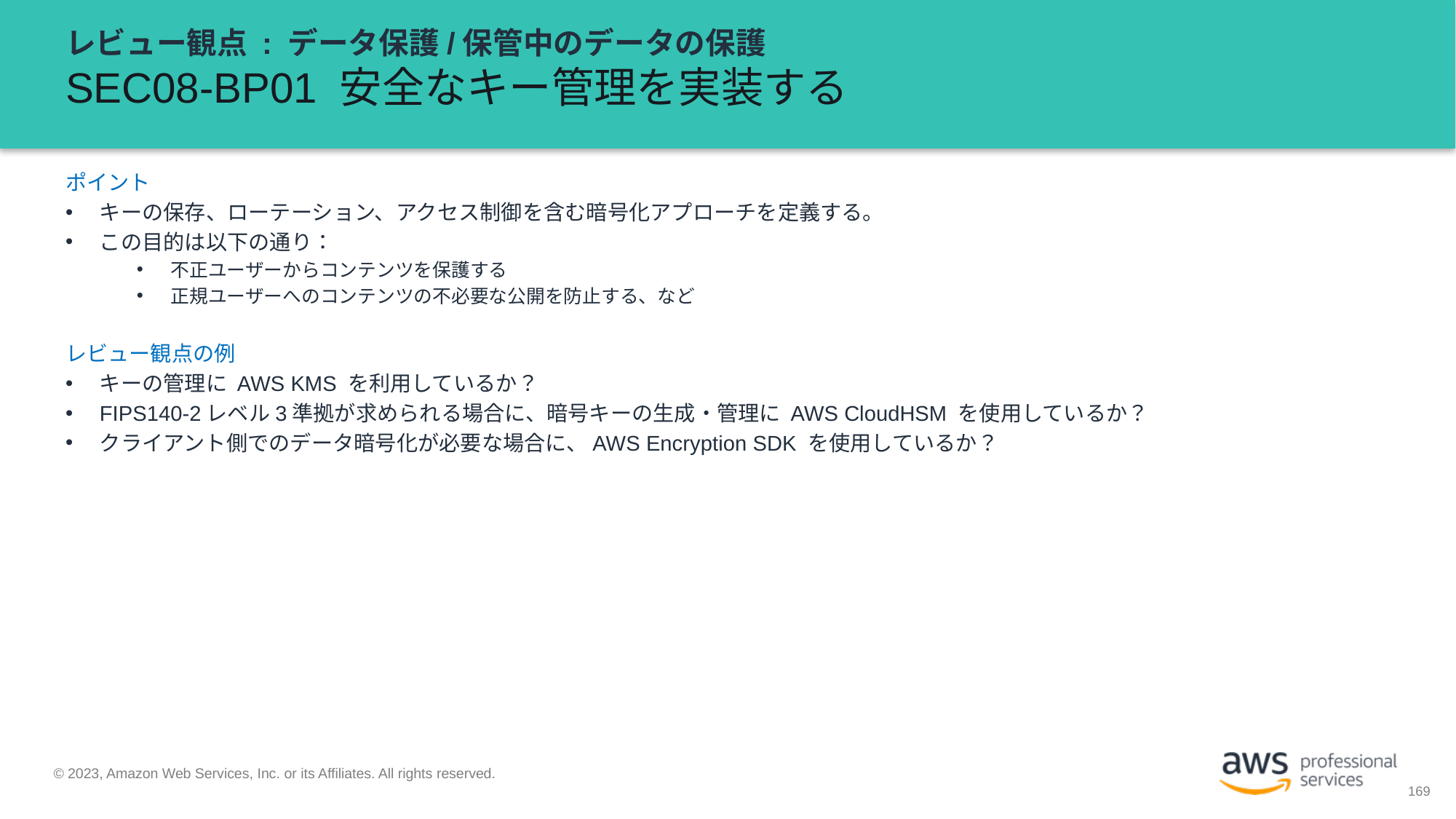

# レビュー観点 : データ保護/保管中のデータの保護 SEC08-BP01 安全なキー管理を実装する
ポイント
キーの保存、ローテーション、アクセス制御を含む暗号化アプローチを定義する。
この目的は以下の通り：
不正ユーザーからコンテンツを保護する
正規ユーザーへのコンテンツの不必要な公開を防止する、など

レビュー観点の例
キーの管理に AWS KMS を利用しているか？
FIPS140-2レベル3準拠が求められる場合に、暗号キーの生成・管理に AWS CloudHSM を使用しているか？
クライアント側でのデータ暗号化が必要な場合に、AWS Encryption SDK を使用しているか？